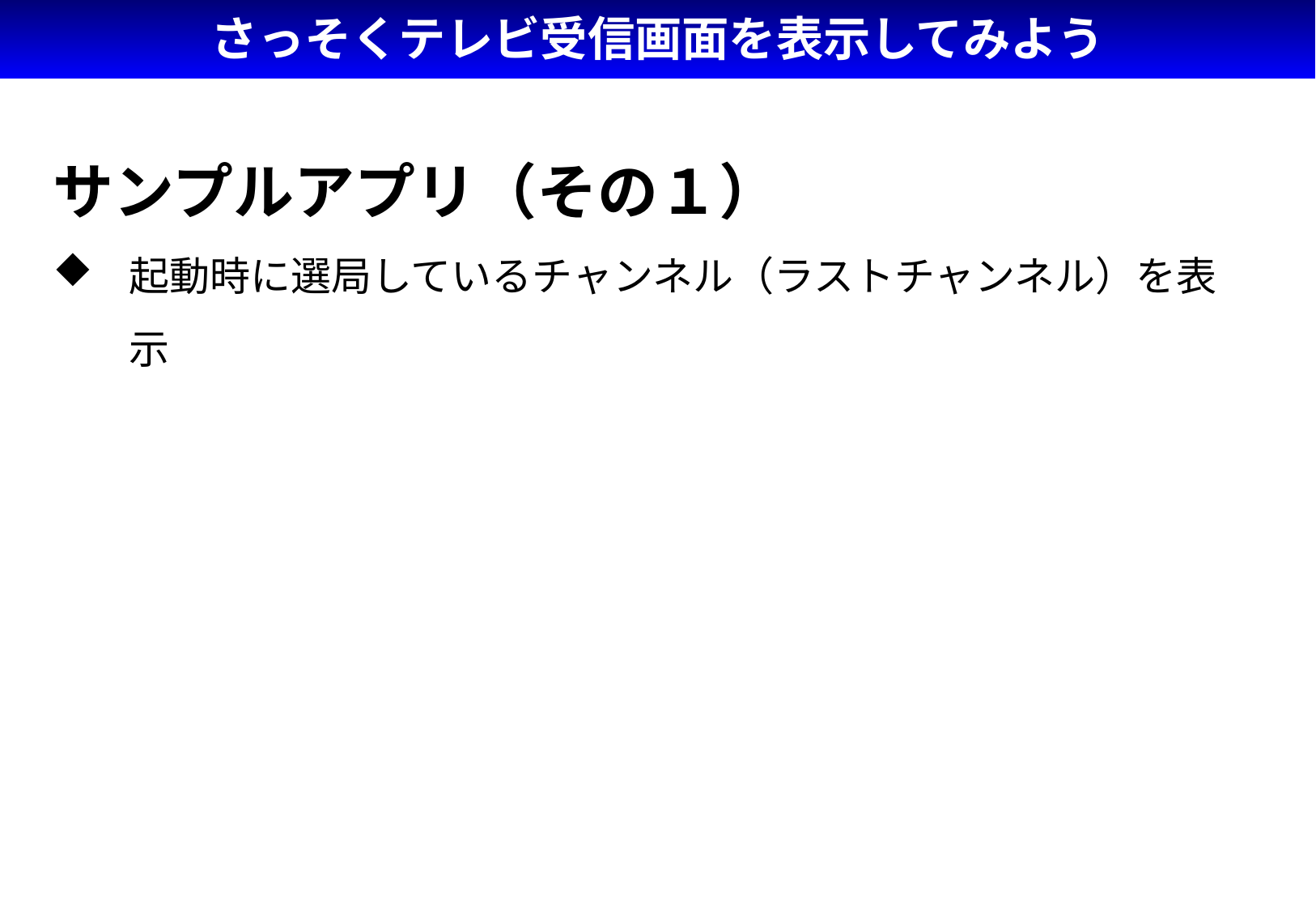

# さっそくテレビ受信画面を表示してみよう
サンプルアプリ（その１）
起動時に選局しているチャンネル（ラストチャンネル）を表示